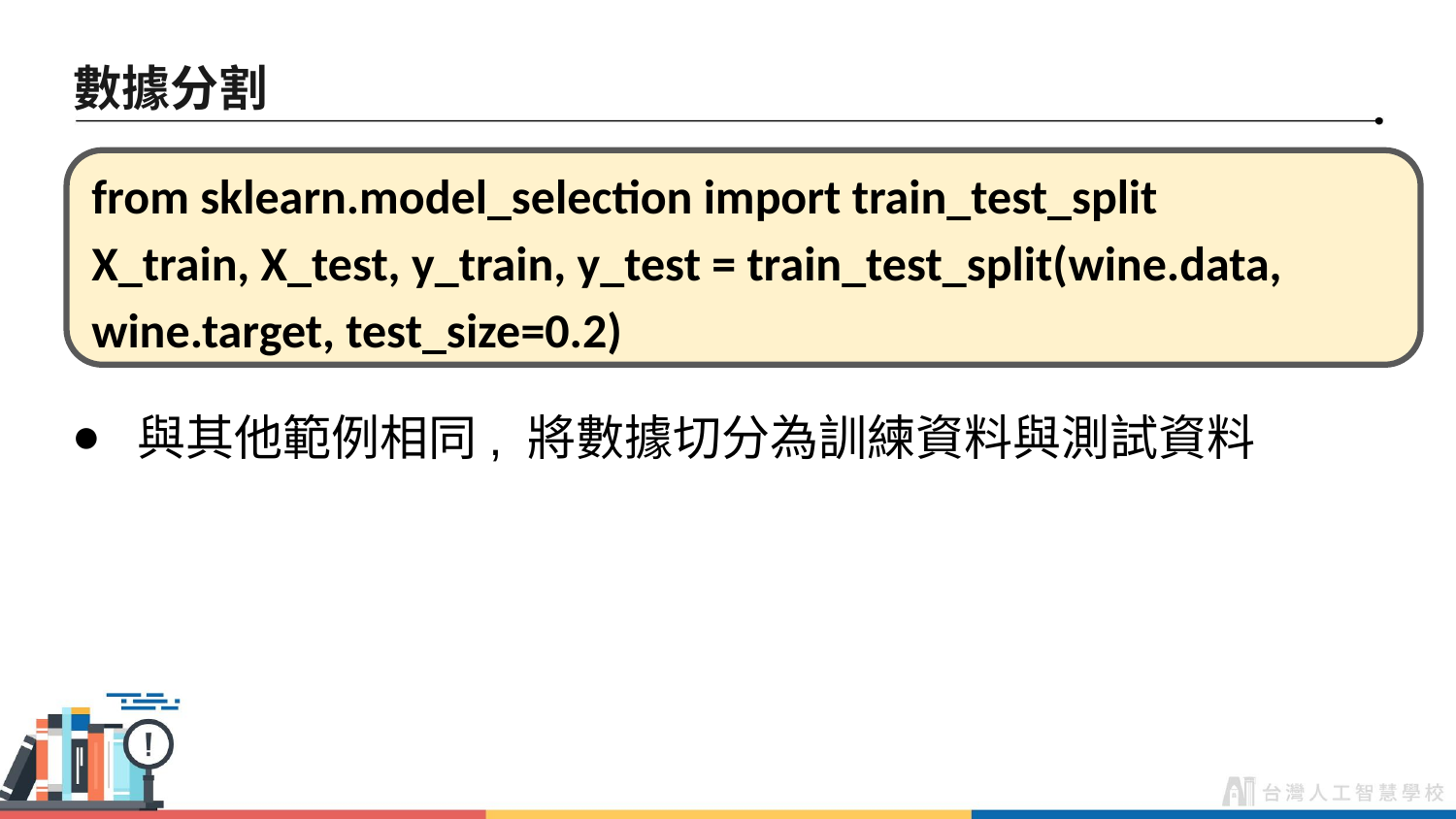

# 數據分割
from sklearn.model_selection import train_test_split
X_train, X_test, y_train, y_test = train_test_split(wine.data, wine.target, test_size=0.2)
與其他範例相同, 將數據切分為訓練資料與測試資料